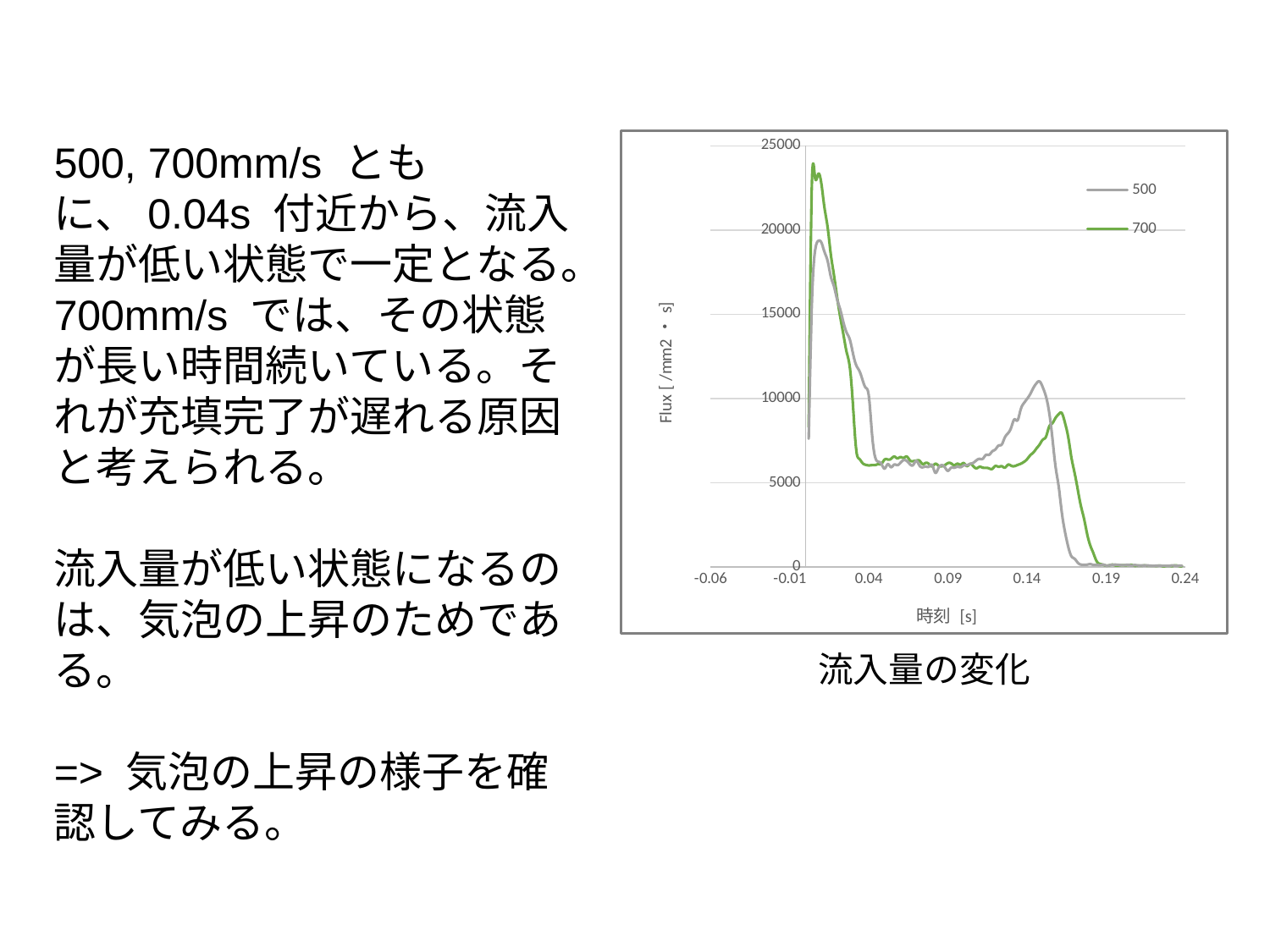

500, 700mm/s ともに、0.04s 付近から、流入量が低い状態で一定となる。
700mm/s では、その状態が長い時間続いている。それが充填完了が遅れる原因と考えられる。

流入量が低い状態になるのは、気泡の上昇のためである。

=> 気泡の上昇の様子を確認してみる。

### Chart

| Category | 500 | 700 |
|---|---|---|
流入量の変化